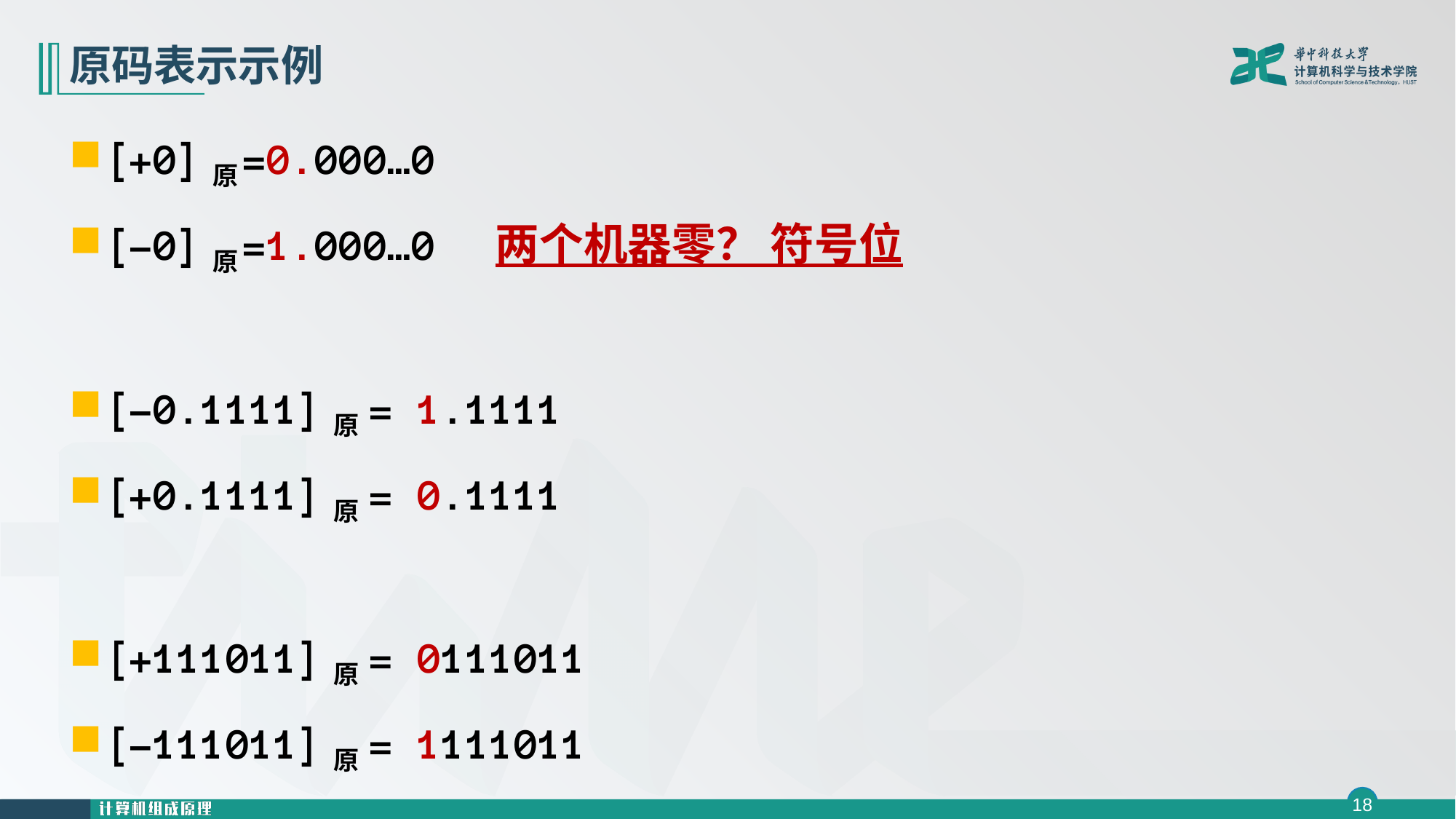

# 原码表示示例
[+0]原=0.000…0
[-0]原=1.000…0  两个机器零？ 符号位

[-0.1111]原 = 1.1111
[+0.1111]原 = 0.1111

[+111011]原 = 0111011
[-111011]原 = 1111011